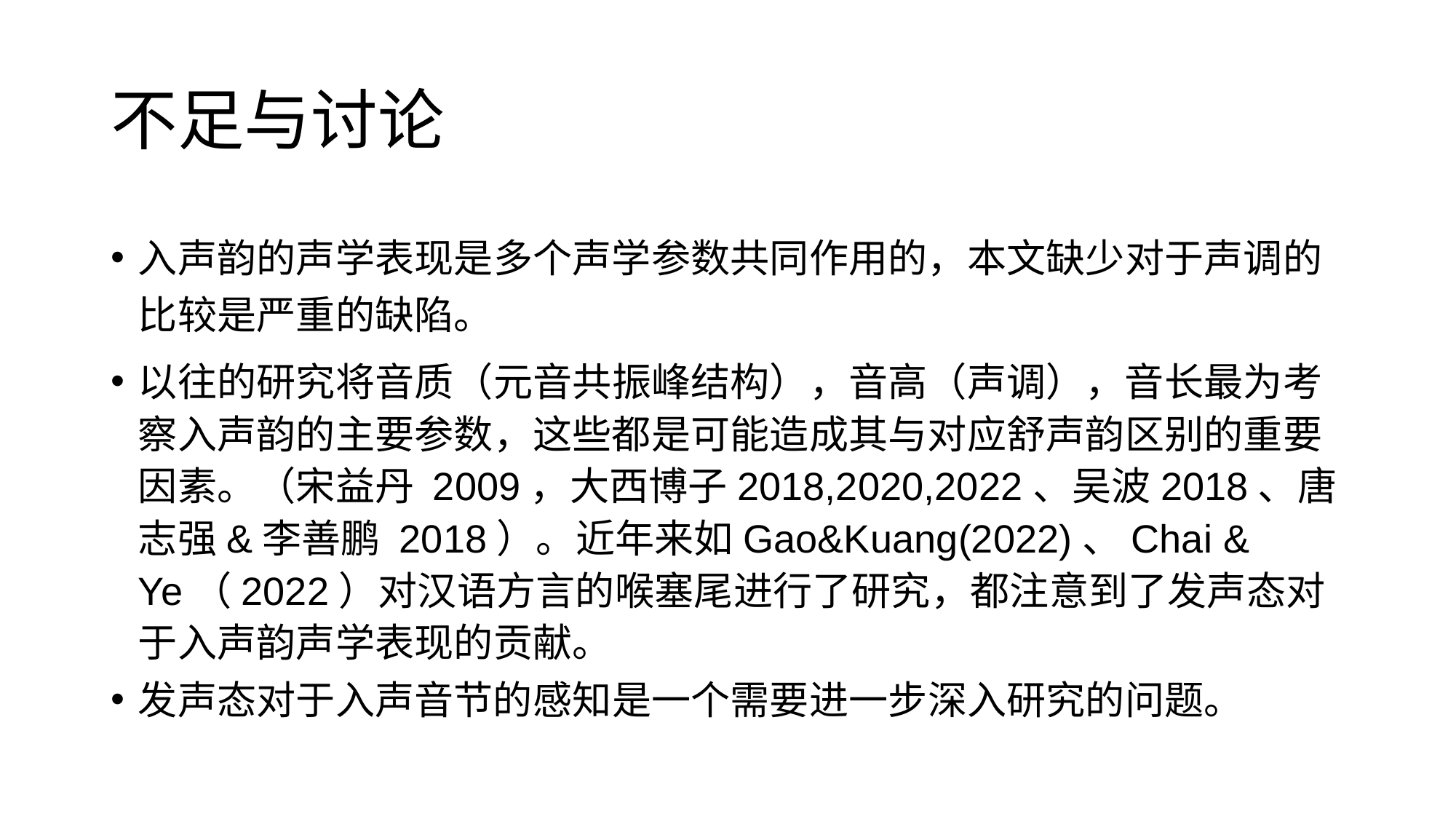

# 不足与讨论
入声韵的声学表现是多个声学参数共同作用的，本文缺少对于声调的比较是严重的缺陷。
以往的研究将音质（元音共振峰结构），音高（声调），音长最为考察入声韵的主要参数，这些都是可能造成其与对应舒声韵区别的重要因素。（宋益丹 2009，大西博子2018,2020,2022、吴波2018、唐志强&李善鹏 2018）。近年来如Gao&Kuang(2022)、Chai & Ye（2022）对汉语方言的喉塞尾进行了研究，都注意到了发声态对于入声韵声学表现的贡献。
发声态对于入声音节的感知是一个需要进一步深入研究的问题。